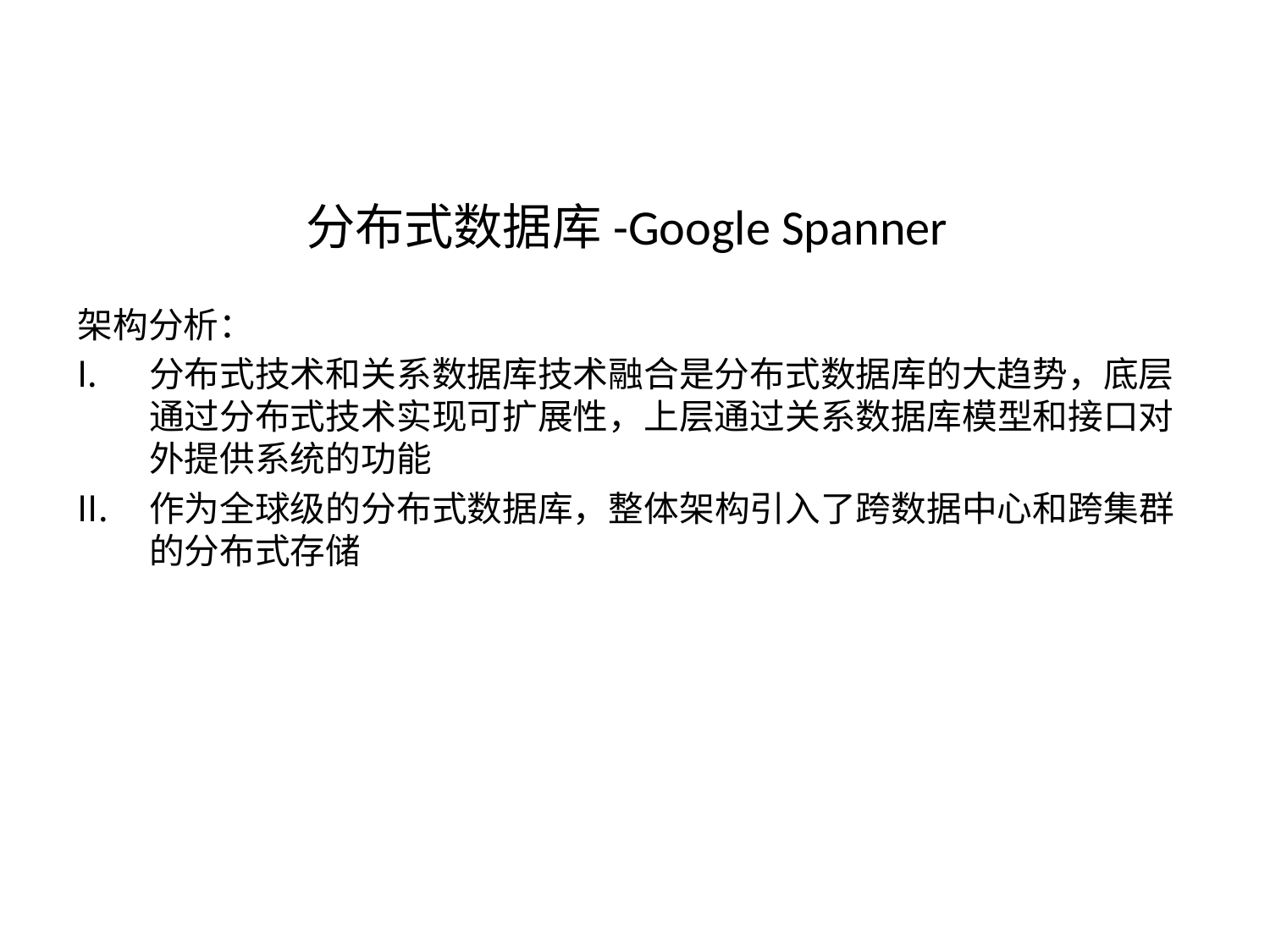

# 分布式数据库-Google Spanner
架构分析：
分布式技术和关系数据库技术融合是分布式数据库的大趋势，底层通过分布式技术实现可扩展性，上层通过关系数据库模型和接口对外提供系统的功能
作为全球级的分布式数据库，整体架构引入了跨数据中心和跨集群的分布式存储